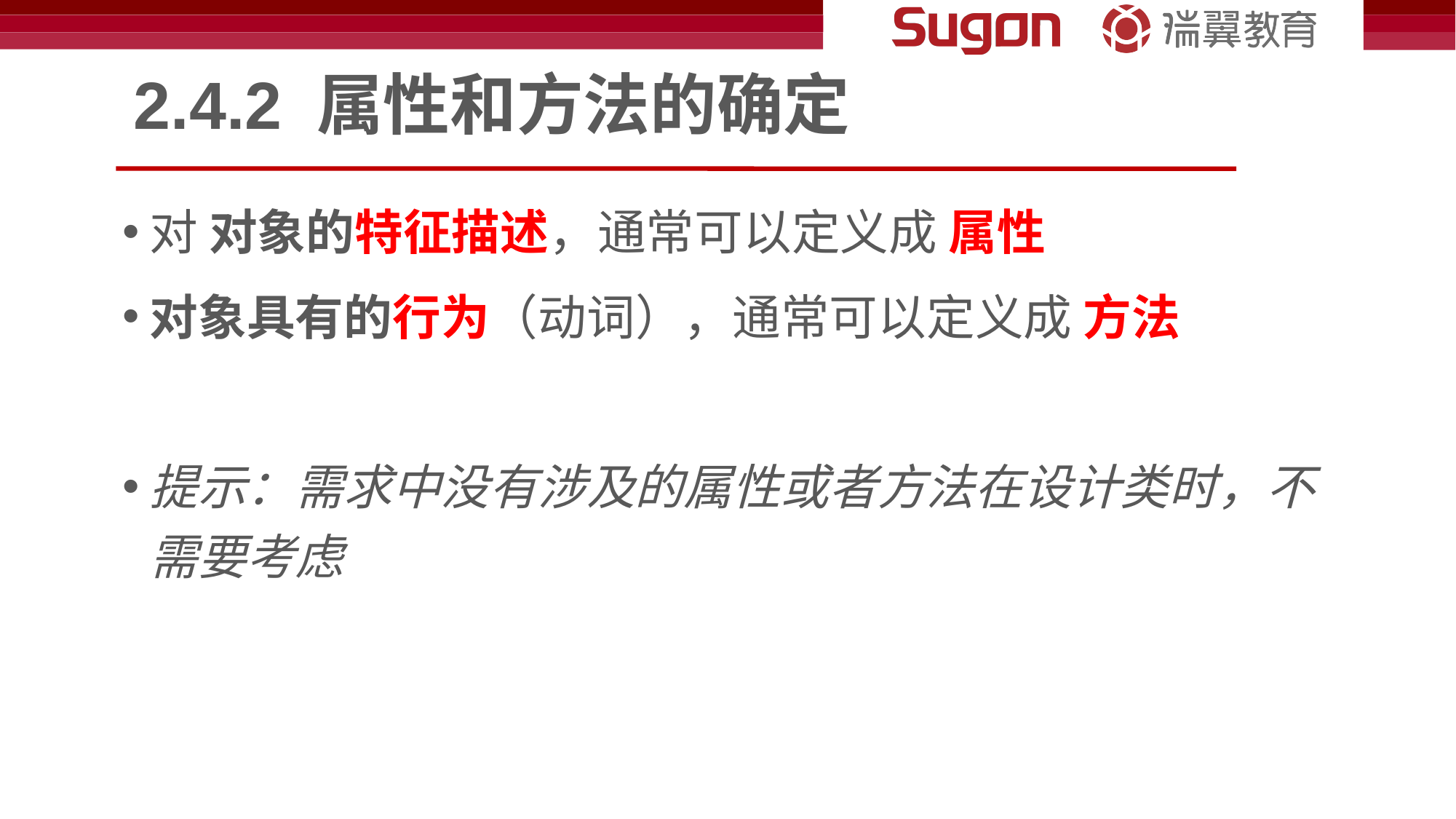

# 2.4.2 属性和方法的确定
对 对象的特征描述，通常可以定义成 属性
对象具有的行为（动词），通常可以定义成 方法

提示：需求中没有涉及的属性或者方法在设计类时，不需要考虑